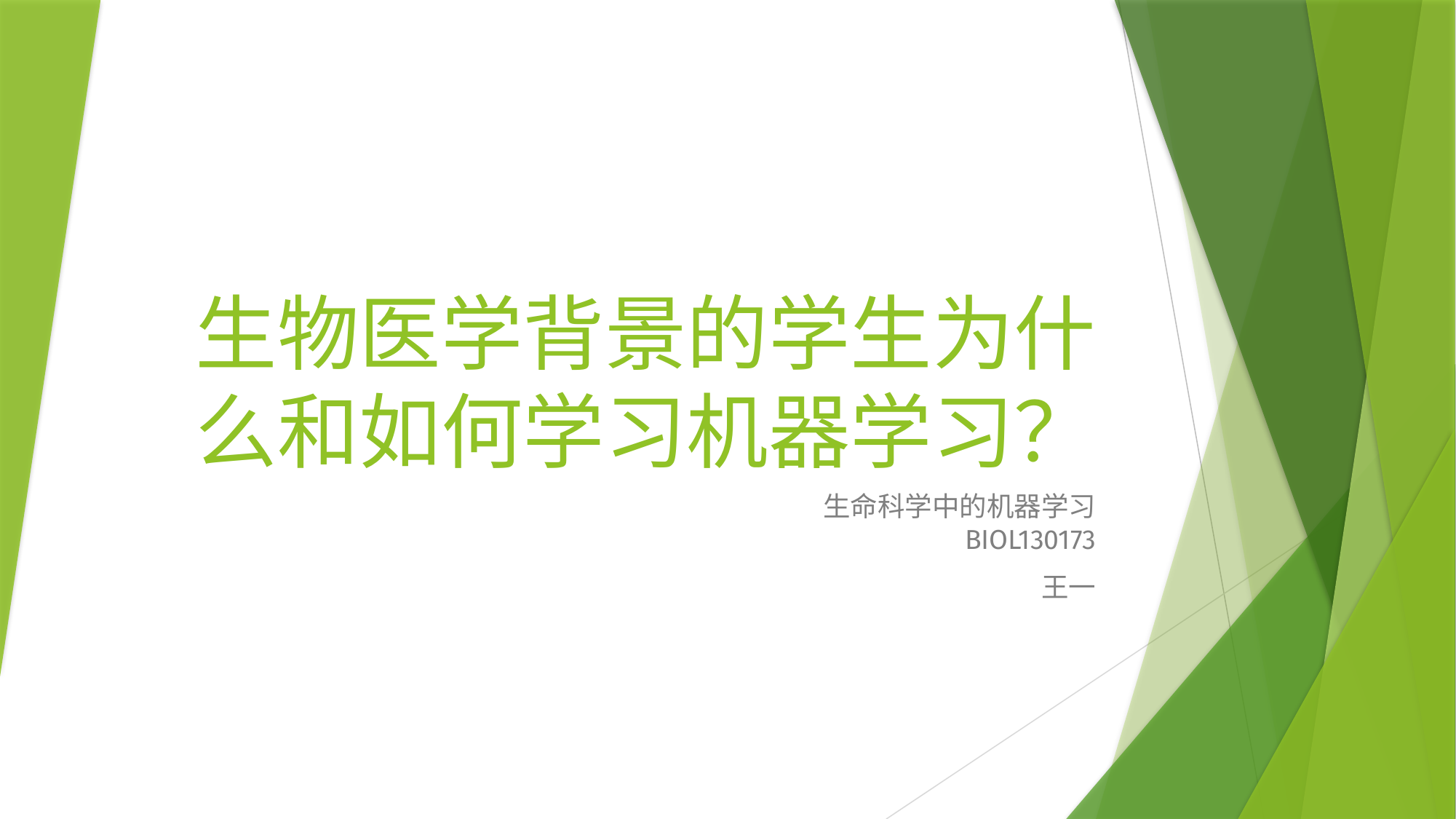

# 生物医学背景的学生为什么和如何学习机器学习？
生命科学中的机器学习
BIOL130173
王一